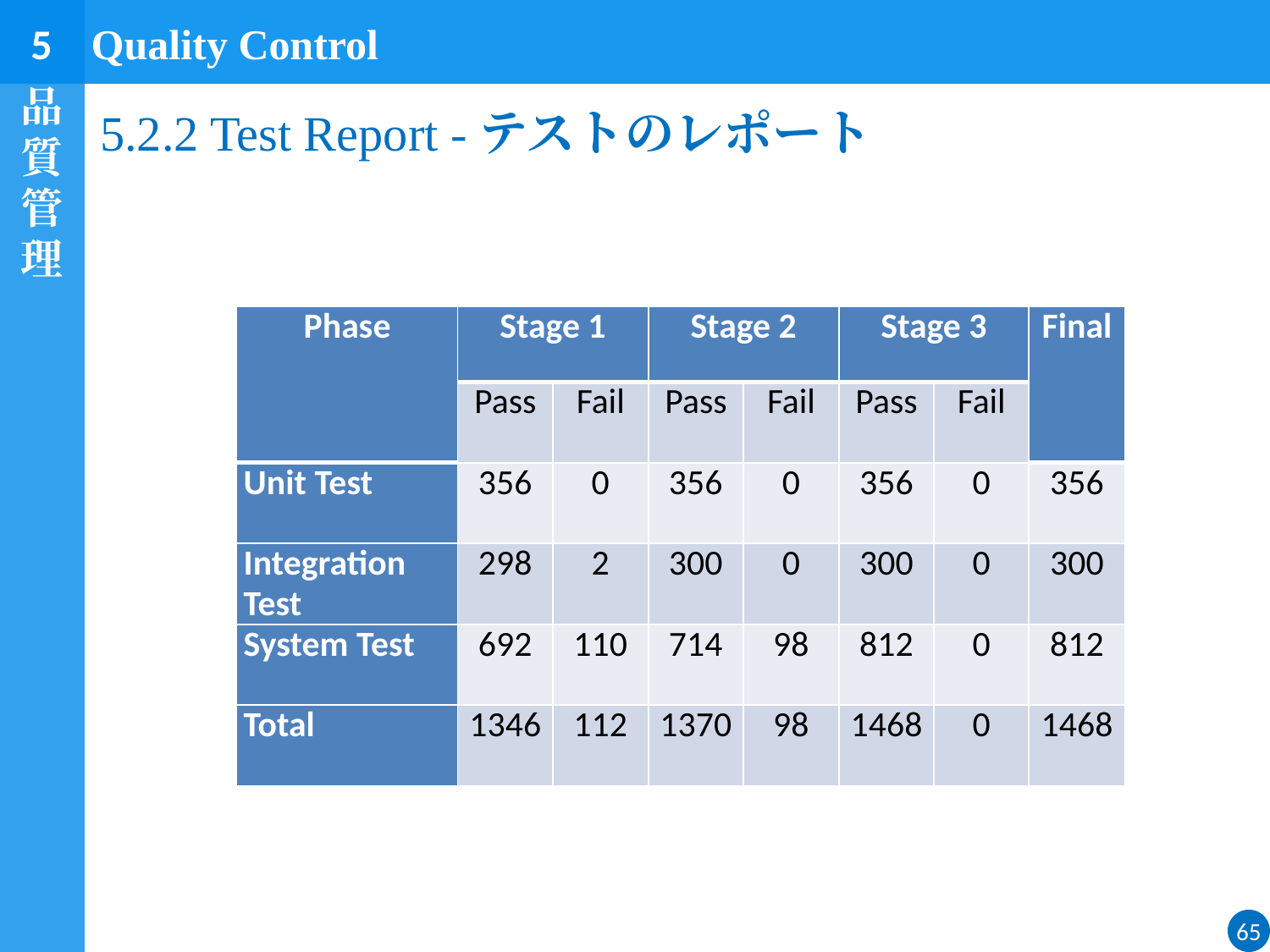

5
Quality Control
品質管理
# 5.2.2 Test Report -テストのレポート
| Phase | Stage 1 |  | Stage 2 |  | Stage 3 |  | Final |
| --- | --- | --- | --- | --- | --- | --- | --- |
|  | Pass | Fail | Pass | Fail | Pass | Fail |  |
| Unit Test | 356 | 0 | 356 | 0 | 356 | 0 | 356 |
| Integration Test | 298 | 2 | 300 | 0 | 300 | 0 | 300 |
| System Test | 692 | 110 | 714 | 98 | 812 | 0 | 812 |
| Total | 1346 | 112 | 1370 | 98 | 1468 | 0 | 1468 |
65